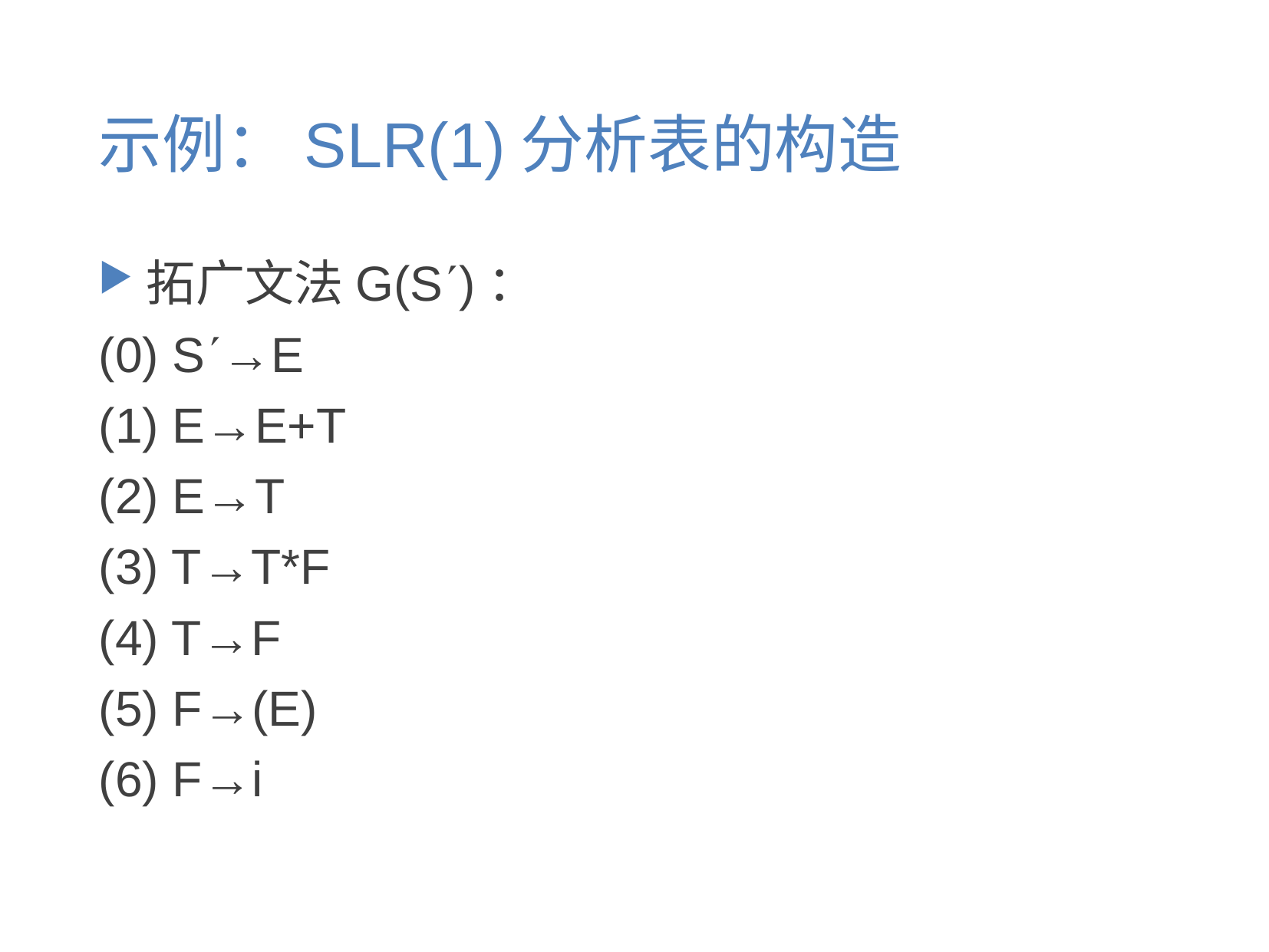

# 示例：SLR(1)分析表的构造
拓广文法G(S′)：
(0) S′→E
(1) E→E+T
(2) E→T
(3) T→T*F
(4) T→F
(5) F→(E)
(6) F→i